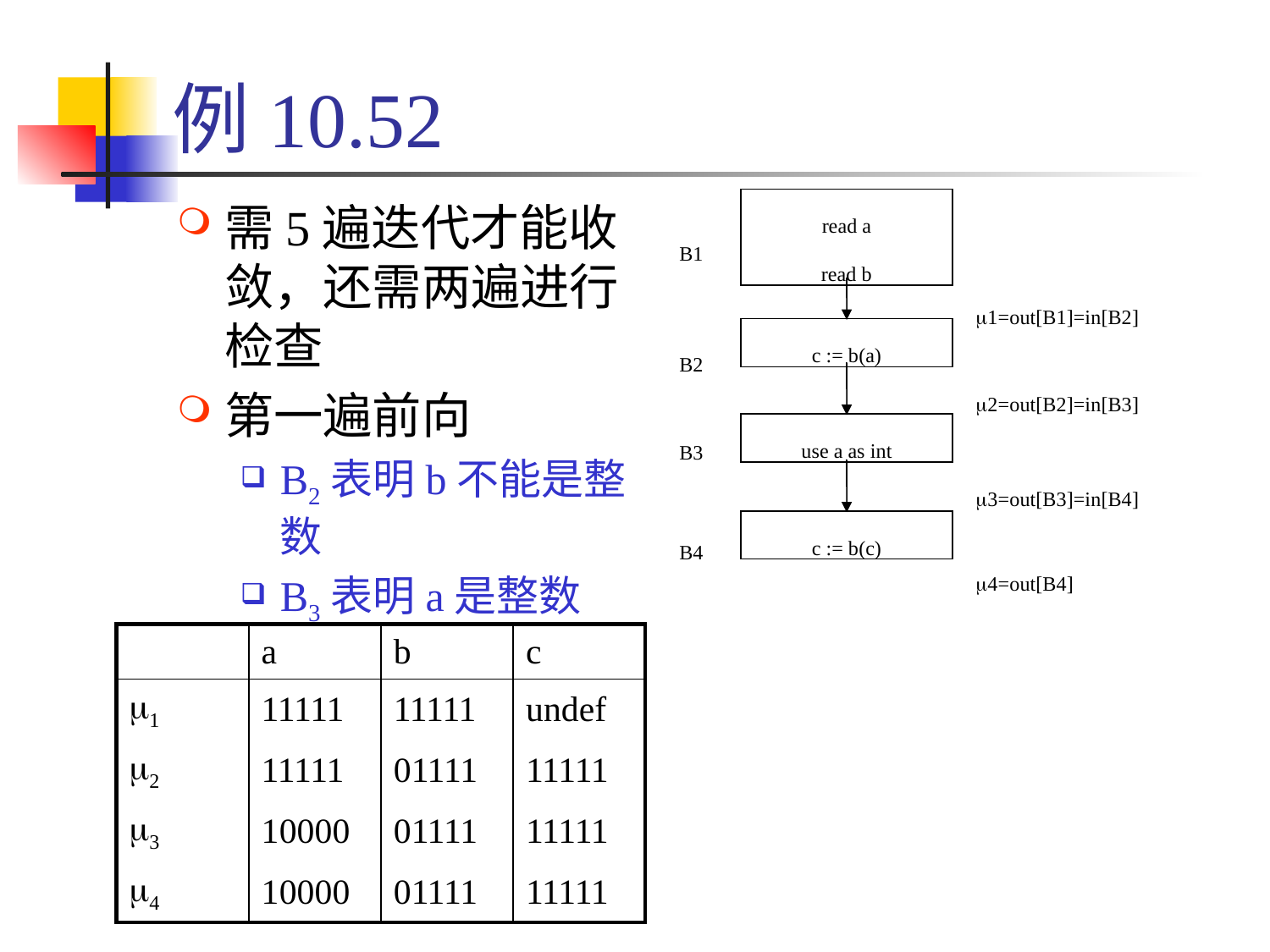

# 例10.52
read a
read b
需5遍迭代才能收敛，还需两遍进行检查
第一遍前向
B2表明b不能是整数
B3表明a是整数
B1
μ1=out[B1]=in[B2]

c := b(a)
B2
μ2=out[B2]=in[B3]

B3
use a as int
μ3=out[B3]=in[B4]

B4
c := b(c)
μ4=out[B4]
|  | a | b | c |
| --- | --- | --- | --- |
| μ1 | 11111 | 11111 | undef |
| μ2 | 11111 | 01111 | 11111 |
| μ3 | 10000 | 01111 | 11111 |
| μ4 | 10000 | 01111 | 11111 |